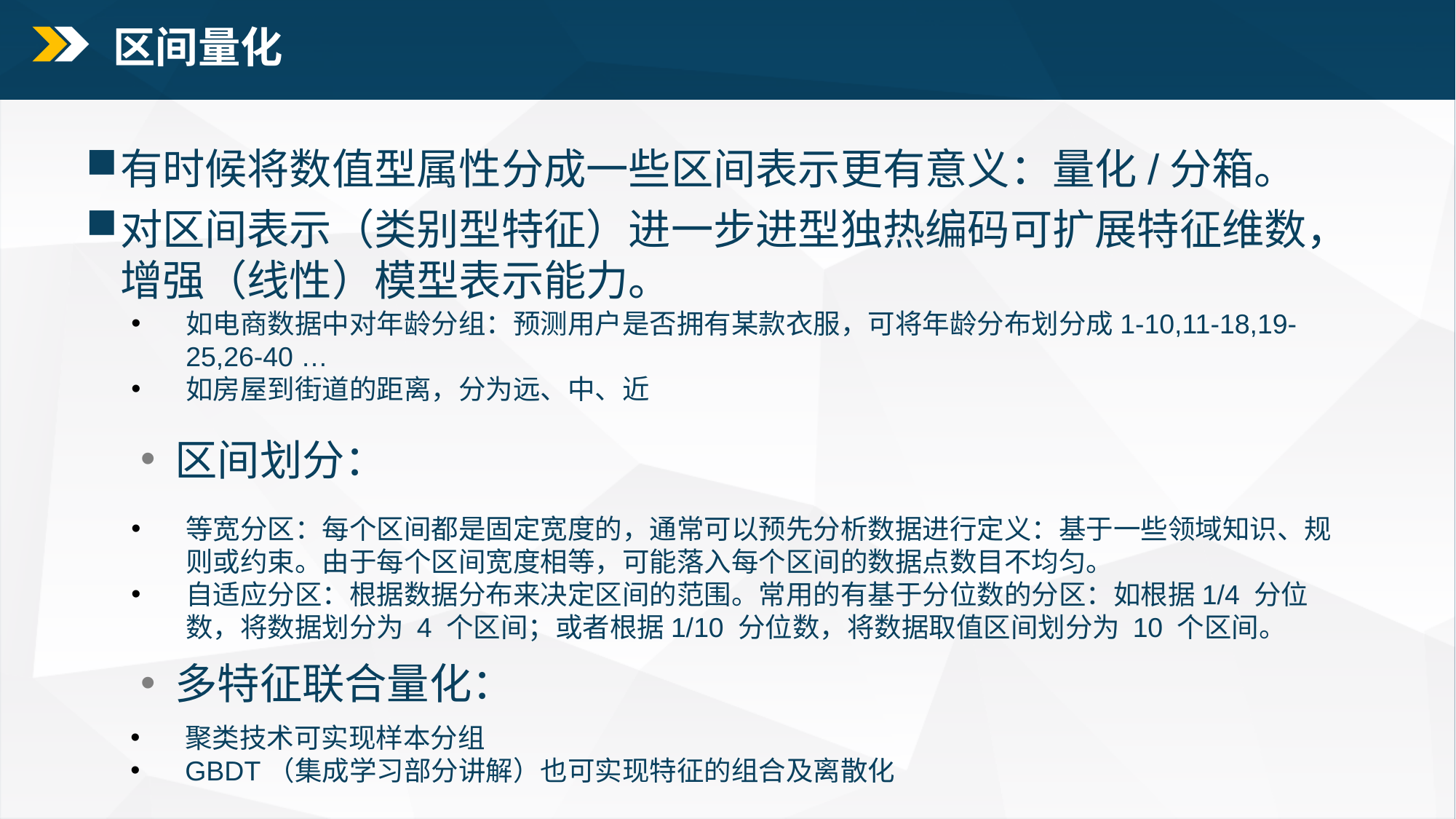

区间量化
有时候将数值型属性分成一些区间表示更有意义：量化/分箱。
对区间表示（类别型特征）进一步进型独热编码可扩展特征维数，增强（线性）模型表示能力。
如电商数据中对年龄分组：预测用户是否拥有某款衣服，可将年龄分布划分成1-10,11-18,19-25,26-40 …
如房屋到街道的距离，分为远、中、近
 区间划分：
等宽分区：每个区间都是固定宽度的，通常可以预先分析数据进行定义：基于一些领域知识、规则或约束。由于每个区间宽度相等，可能落入每个区间的数据点数目不均匀。
自适应分区：根据数据分布来决定区间的范围。常用的有基于分位数的分区：如根据1/4 分位数，将数据划分为 4 个区间；或者根据1/10 分位数，将数据取值区间划分为 10 个区间。
 多特征联合量化：
聚类技术可实现样本分组
GBDT（集成学习部分讲解）也可实现特征的组合及离散化